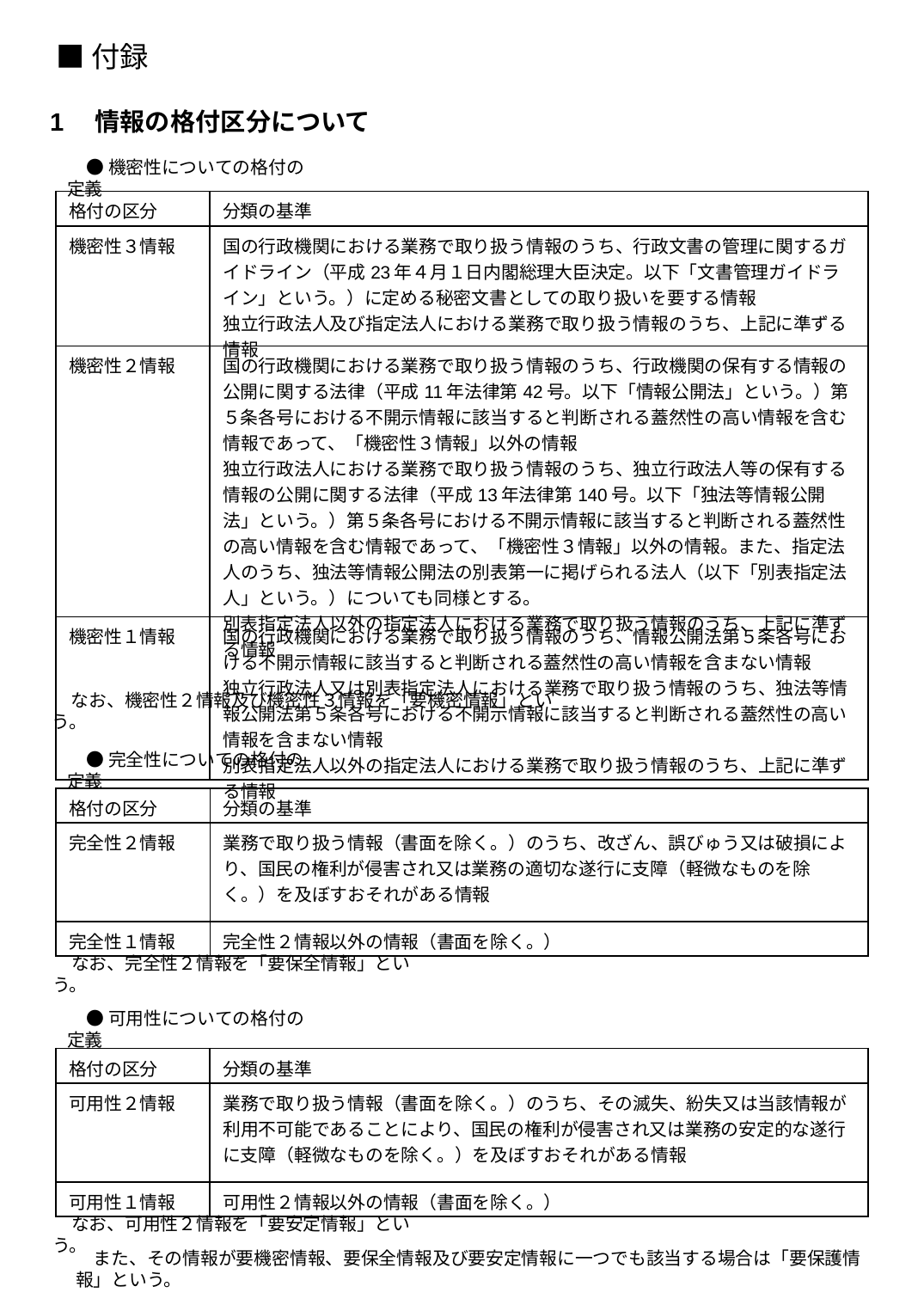

■付録
1　情報の格付区分について
●機密性についての格付の定義
| 格付の区分 | 分類の基準 |
| --- | --- |
| 機密性３情報 | 国の行政機関における業務で取り扱う情報のうち、行政文書の管理に関するガイドライン（平成23年４月１日内閣総理大臣決定。以下「文書管理ガイドライン」という。）に定める秘密文書としての取り扱いを要する情報 独立行政法人及び指定法人における業務で取り扱う情報のうち、上記に準ずる情報 |
| 機密性２情報 | 国の行政機関における業務で取り扱う情報のうち、行政機関の保有する情報の公開に関する法律（平成11年法律第42号。以下「情報公開法」という。）第５条各号における不開示情報に該当すると判断される蓋然性の高い情報を含む情報であって、「機密性３情報」以外の情報 独立行政法人における業務で取り扱う情報のうち、独立行政法人等の保有する情報の公開に関する法律（平成13年法律第140号。以下「独法等情報公開法」という。）第５条各号における不開示情報に該当すると判断される蓋然性の高い情報を含む情報であって、「機密性３情報」以外の情報。また、指定法人のうち、独法等情報公開法の別表第一に掲げられる法人（以下「別表指定法人」という。）についても同様とする。 別表指定法人以外の指定法人における業務で取り扱う情報のうち、上記に準ずる情報 |
| 機密性１情報 | 国の行政機関における業務で取り扱う情報のうち、情報公開法第５条各号における不開示情報に該当すると判断される蓋然性の高い情報を含まない情報 独立行政法人又は別表指定法人における業務で取り扱う情報のうち、独法等情報公開法第５条各号における不開示情報に該当すると判断される蓋然性の高い情報を含まない情報 別表指定法人以外の指定法人における業務で取り扱う情報のうち、上記に準ずる情報 |
なお、機密性２情報及び機密性３情報を「要機密情報」という。
●完全性についての格付の定義
| 格付の区分 | 分類の基準 |
| --- | --- |
| 完全性２情報 | 業務で取り扱う情報（書面を除く。）のうち、改ざん、誤びゅう又は破損により、国民の権利が侵害され又は業務の適切な遂行に支障（軽微なものを除く。）を及ぼすおそれがある情報 |
| 完全性１情報 | 完全性２情報以外の情報（書面を除く。） |
なお、完全性２情報を「要保全情報」という。
●可用性についての格付の定義
| 格付の区分 | 分類の基準 |
| --- | --- |
| 可用性２情報 | 業務で取り扱う情報（書面を除く。）のうち、その滅失、紛失又は当該情報が利用不可能であることにより、国民の権利が侵害され又は業務の安定的な遂行に支障（軽微なものを除く。）を及ぼすおそれがある情報 |
| 可用性１情報 | 可用性２情報以外の情報（書面を除く。） |
なお、可用性２情報を「要安定情報」という。
　また、その情報が要機密情報、要保全情報及び要安定情報に一つでも該当する場合は「要保護情報」という。